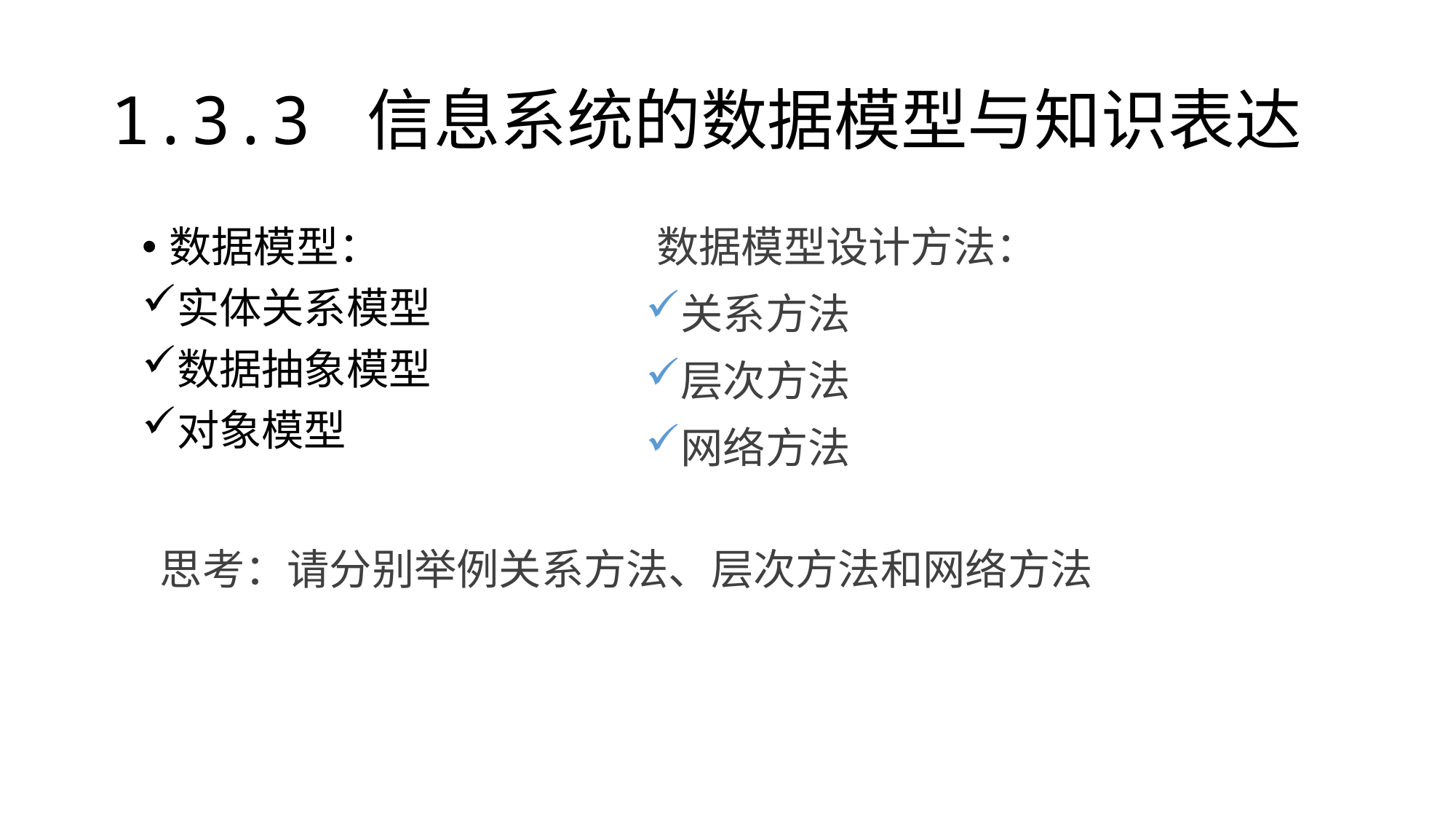

# 1.3.3 信息系统的数据模型与知识表达
数据模型：
实体关系模型
数据抽象模型
对象模型
数据模型设计方法：
关系方法
层次方法
网络方法
思考：请分别举例关系方法、层次方法和网络方法